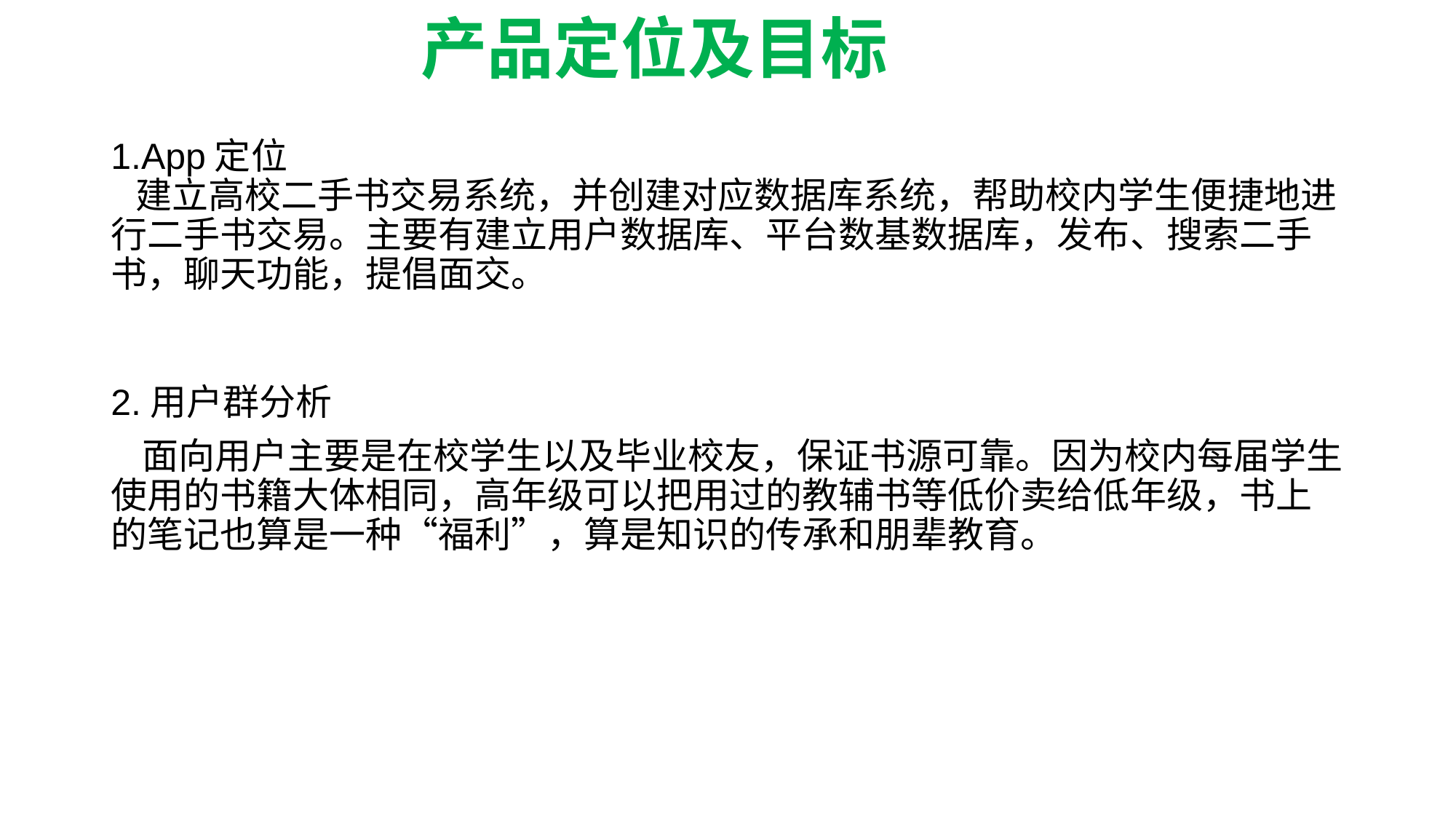

# 产品定位及目标
1.App定位
    建立高校二手书交易系统，并创建对应数据库系统，帮助校内学生便捷地进行二手书交易。主要有建立用户数据库、平台数基数据库，发布、搜索二手书，聊天功能，提倡面交。
2.用户群分析
    面向用户主要是在校学生以及毕业校友，保证书源可靠。因为校内每届学生使用的书籍大体相同，高年级可以把用过的教辅书等低价卖给低年级，书上的笔记也算是一种“福利”，算是知识的传承和朋辈教育。